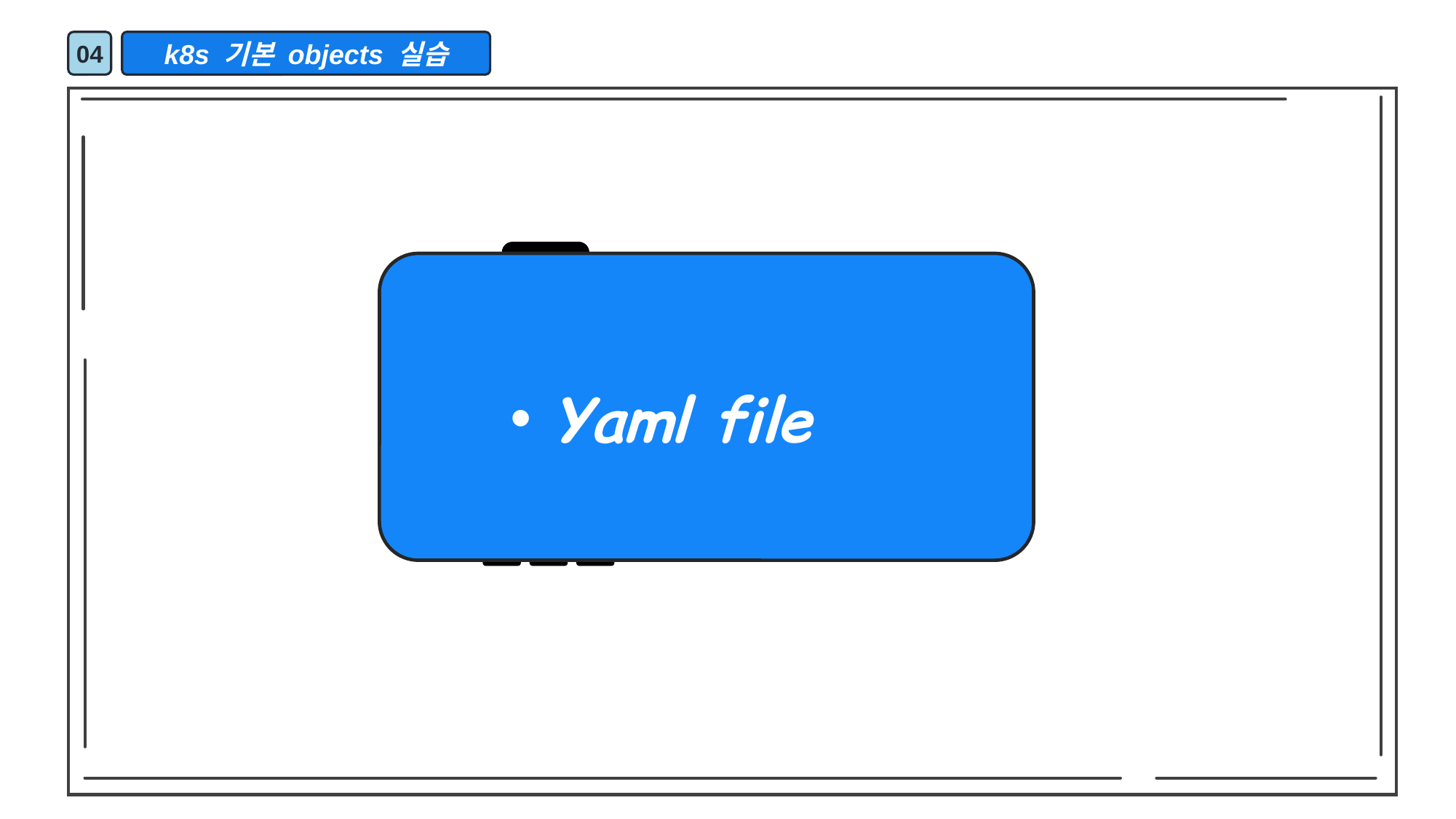

04
k8s 기본 objects 실습
Yaml file